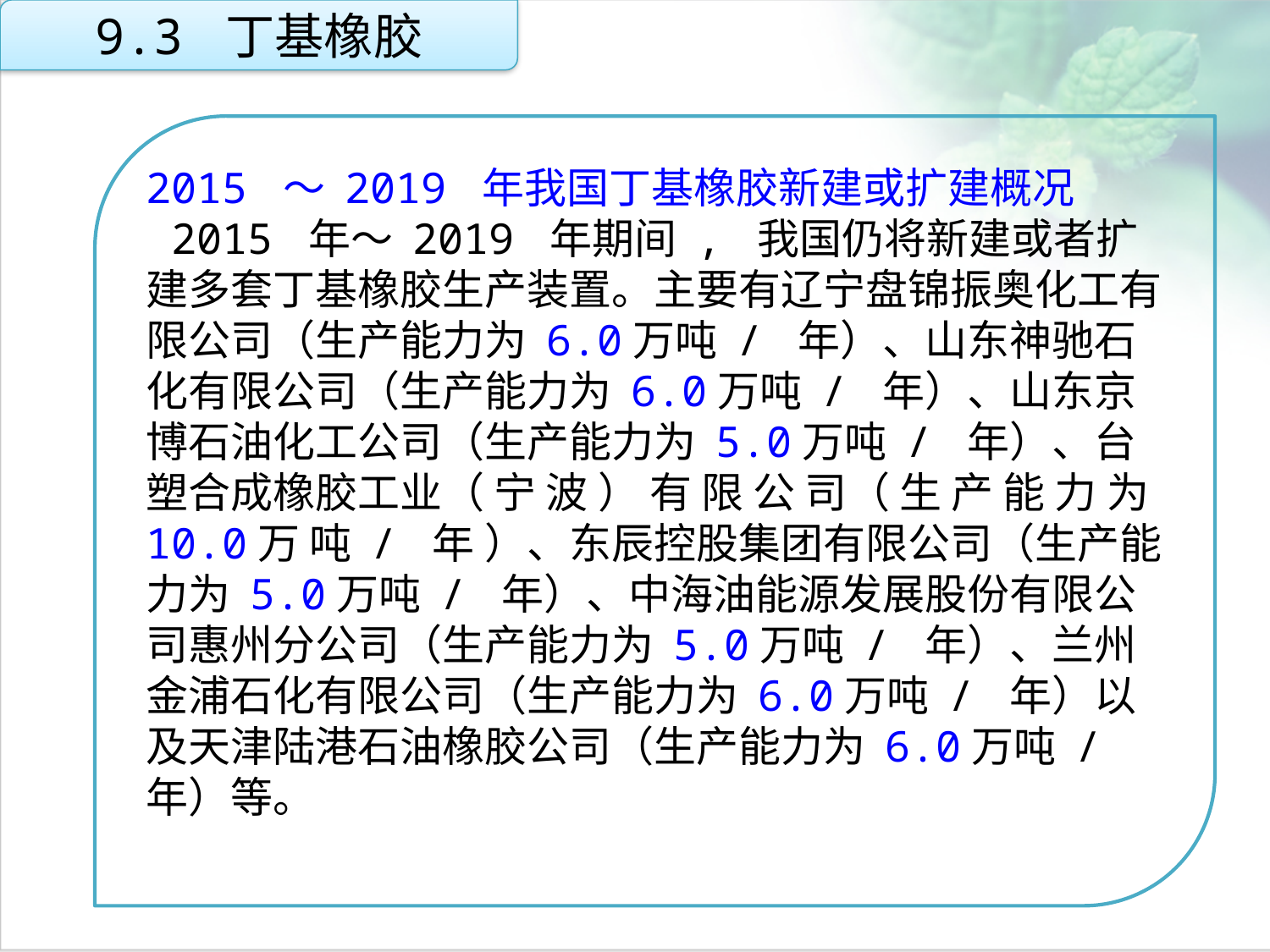

9.3 丁基橡胶
2015 ～ 2019 年我国丁基橡胶新建或扩建概况
 2015 年～ 2019 年期间 , 我国仍将新建或者扩建多套丁基橡胶生产装置。主要有辽宁盘锦振奥化工有限公司（生产能力为 6.0万吨 / 年）、山东神驰石化有限公司（生产能力为 6.0万吨 / 年）、山东京博石油化工公司（生产能力为 5.0万吨 / 年）、台塑合成橡胶工业（ 宁 波 ） 有 限 公 司（ 生 产 能 力 为 10.0万 吨 / 年 ）、东辰控股集团有限公司（生产能力为 5.0万吨 / 年）、中海油能源发展股份有限公司惠州分公司（生产能力为 5.0万吨 / 年）、兰州金浦石化有限公司（生产能力为 6.0万吨 / 年）以及天津陆港石油橡胶公司（生产能力为 6.0万吨 / 年）等。

点击添加文本
点击添加文本
点击添加文本
点击添加文本